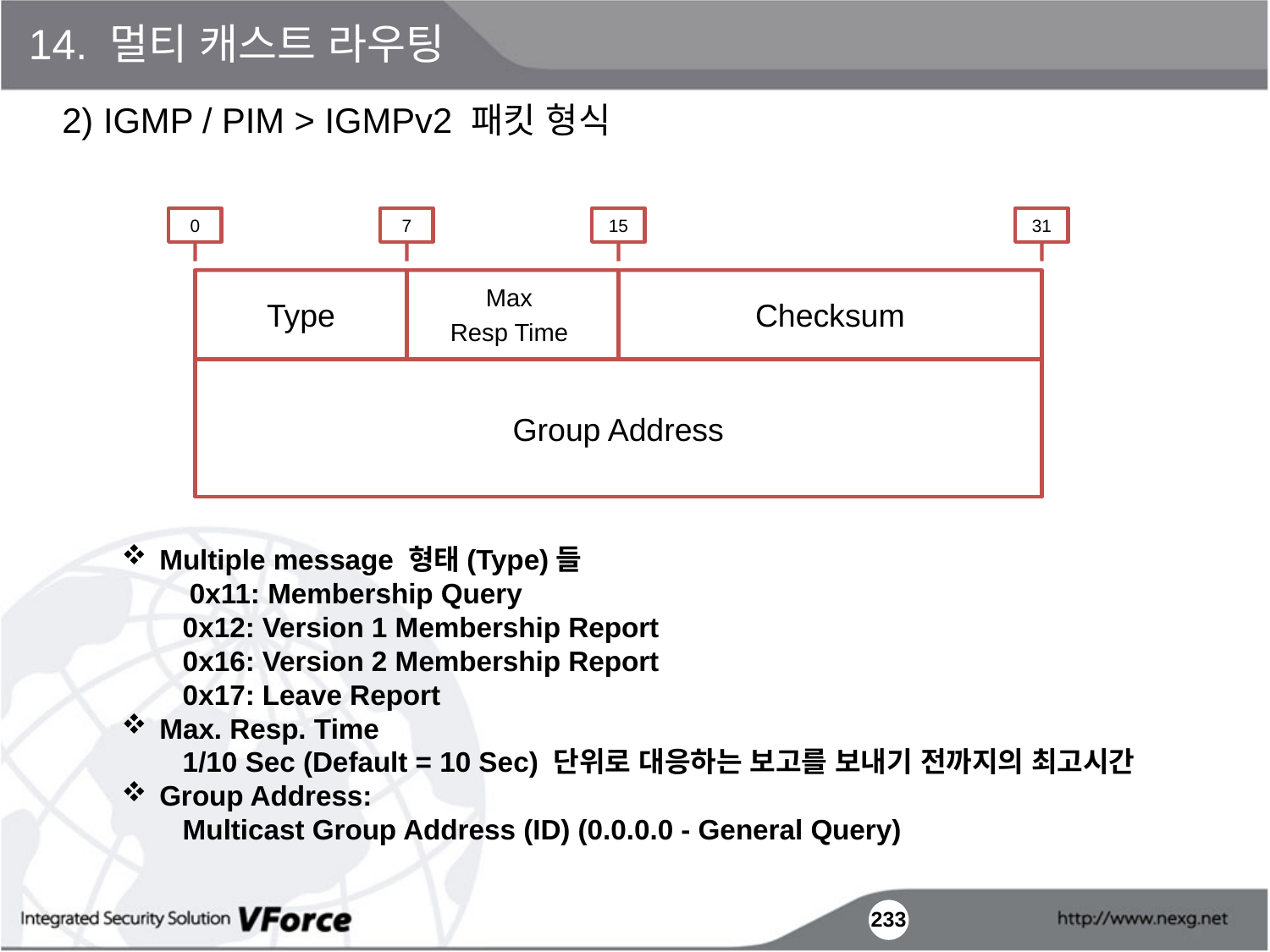

14. 멀티 캐스트 라우팅
2) IGMP / PIM > IGMPv2 패킷 형식
0
7
15
31

Type

Max
Resp Time

Checksum

Group Address
 Multiple message 형태(Type)들
    0x11: Membership Query
    0x12: Version 1 Membership Report
    0x16: Version 2 Membership Report
    0x17: Leave Report
 Max. Resp. Time
    1/10 Sec (Default = 10 Sec) 단위로 대응하는 보고를 보내기 전까지의 최고시간
 Group Address:
    Multicast Group Address (ID) (0.0.0.0 - General Query)